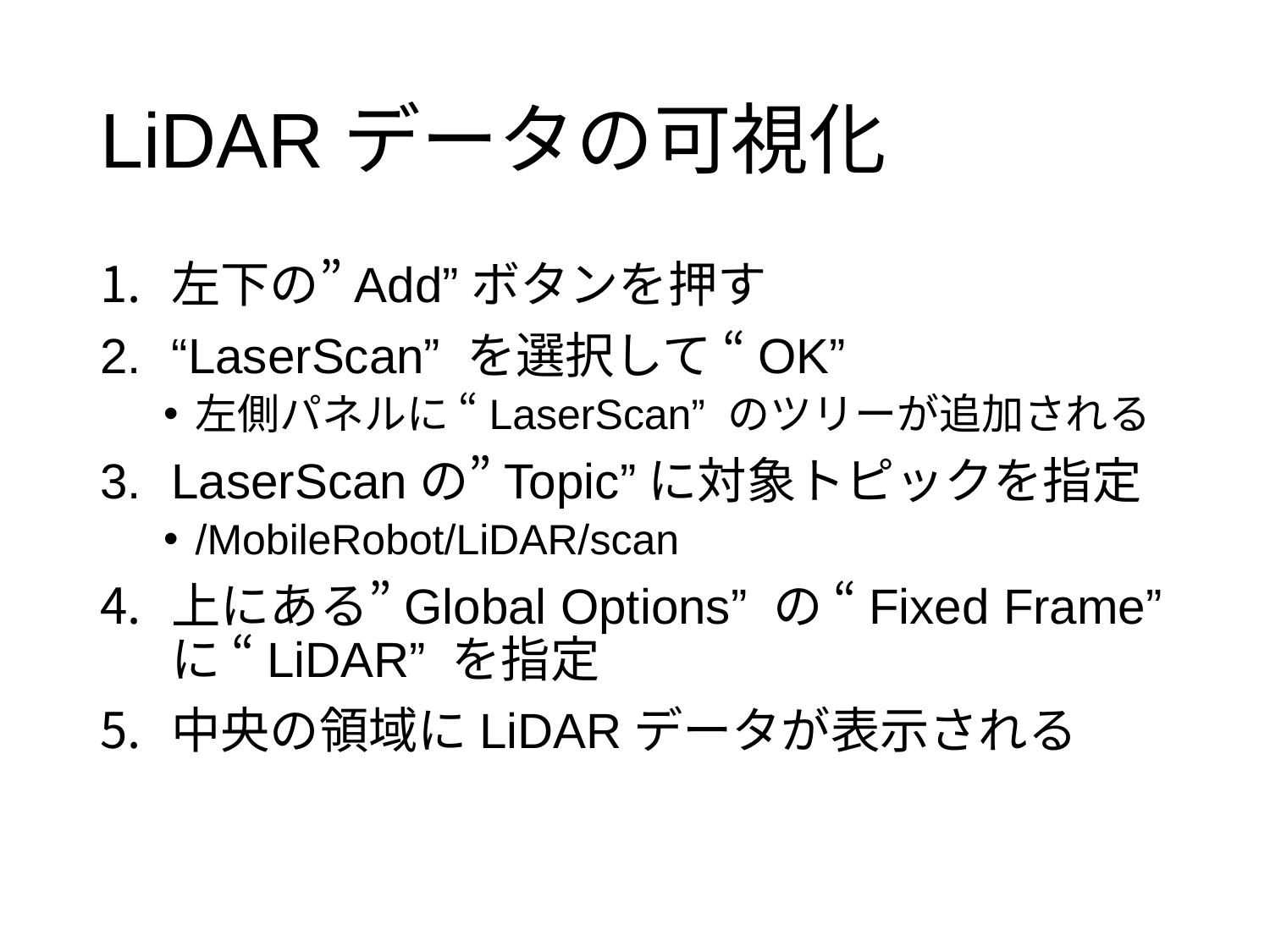

# LiDARデータの可視化
左下の”Add”ボタンを押す
“LaserScan” を選択して “OK”
左側パネルに “LaserScan” のツリーが追加される
LaserScanの”Topic”に対象トピックを指定
/MobileRobot/LiDAR/scan
上にある”Global Options” の “Fixed Frame” に “LiDAR” を指定
中央の領域にLiDARデータが表示される